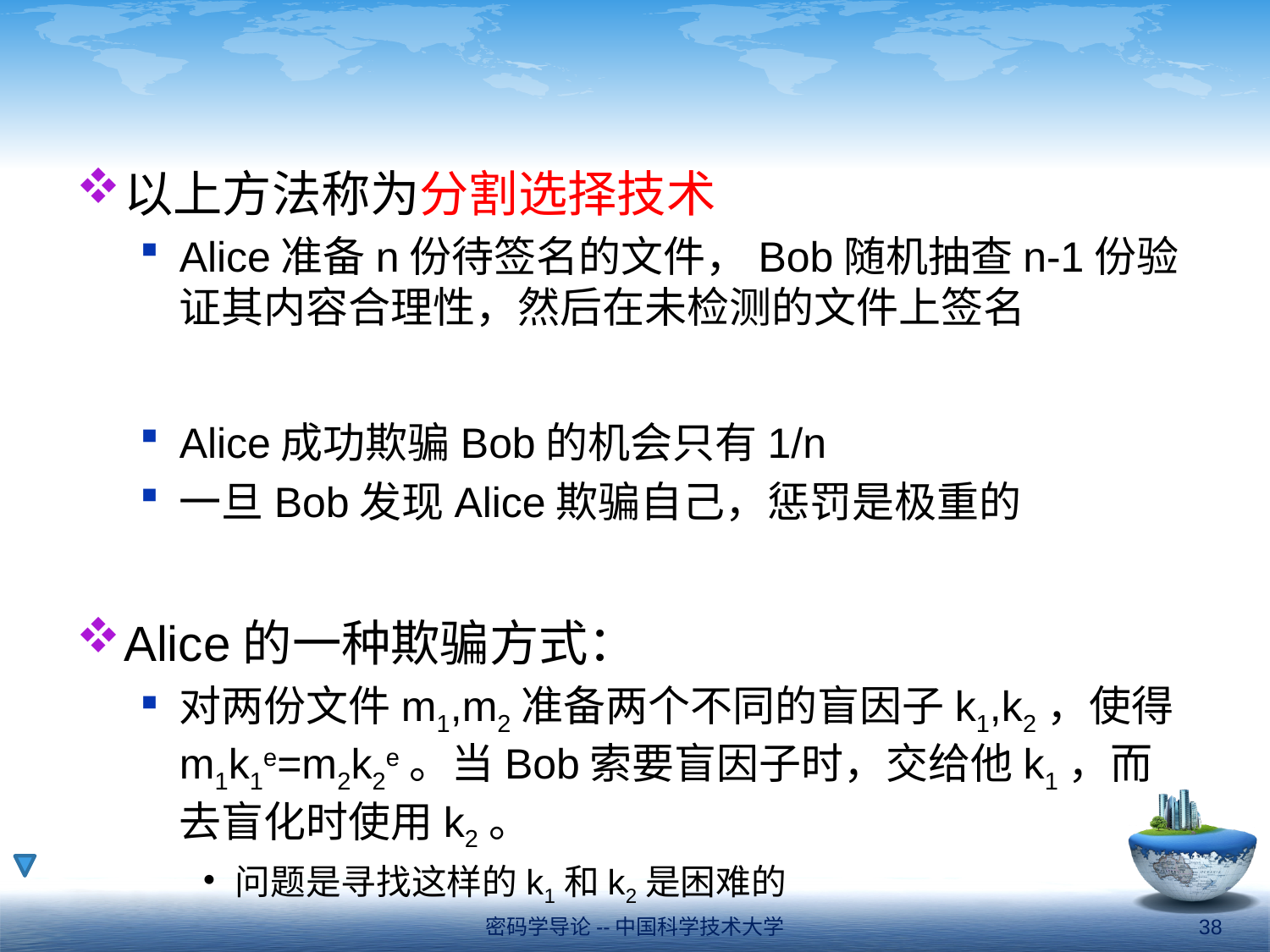

#
以上方法称为分割选择技术
Alice准备n份待签名的文件，Bob随机抽查n-1份验证其内容合理性，然后在未检测的文件上签名

Alice成功欺骗Bob的机会只有1/n
一旦Bob发现Alice欺骗自己，惩罚是极重的

Alice的一种欺骗方式：
对两份文件m1,m2准备两个不同的盲因子k1,k2，使得m1k1e=m2k2e。当Bob索要盲因子时，交给他k1，而去盲化时使用k2。
问题是寻找这样的k1和k2是困难的

密码学导论--中国科学技术大学
38